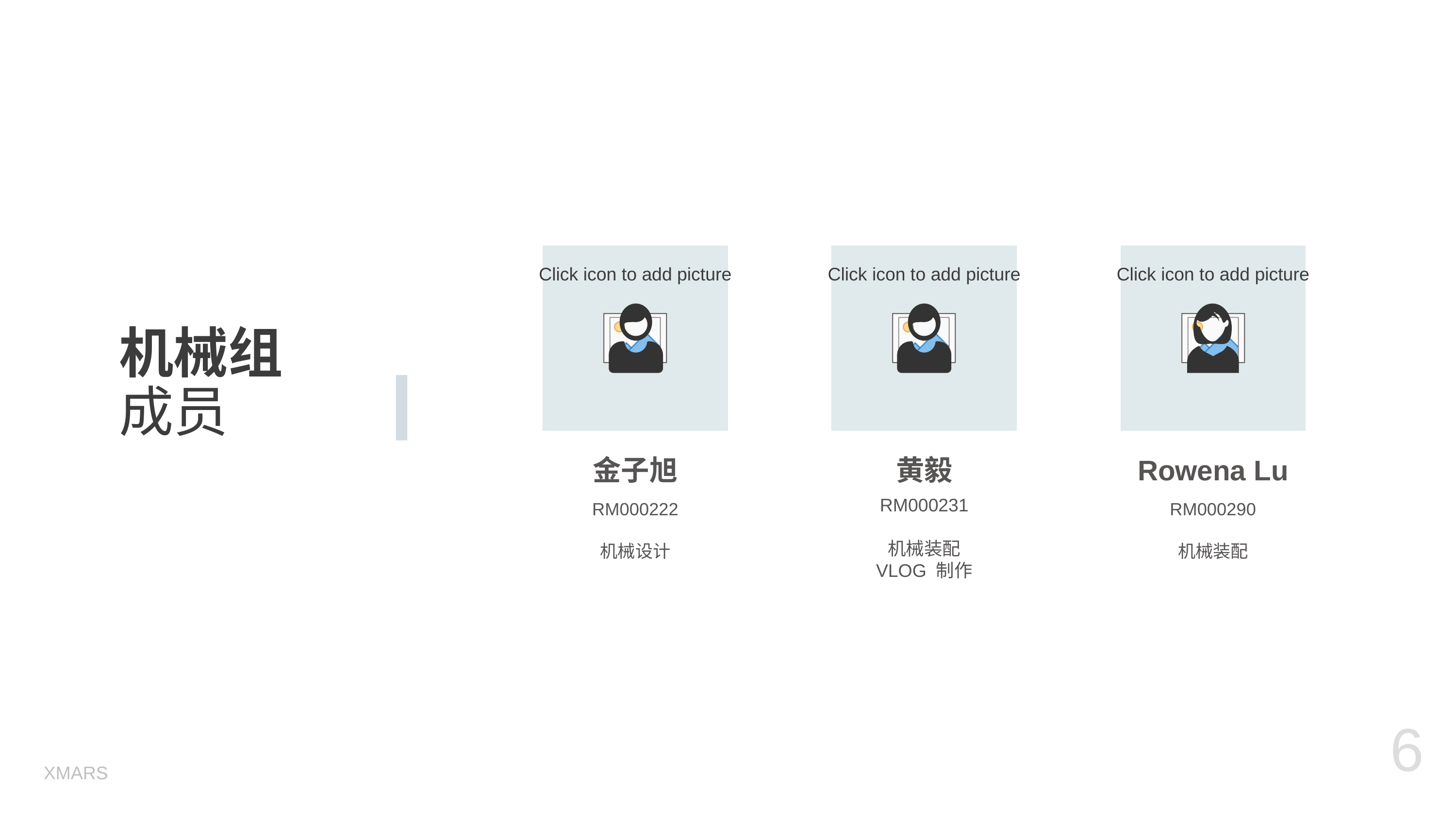

# 机械组 成员

金子旭
黄毅
Rowena Lu
RM000231

机械装配
VLOG 制作

RM000222

机械设计
RM000290

机械装配
6
XMARS